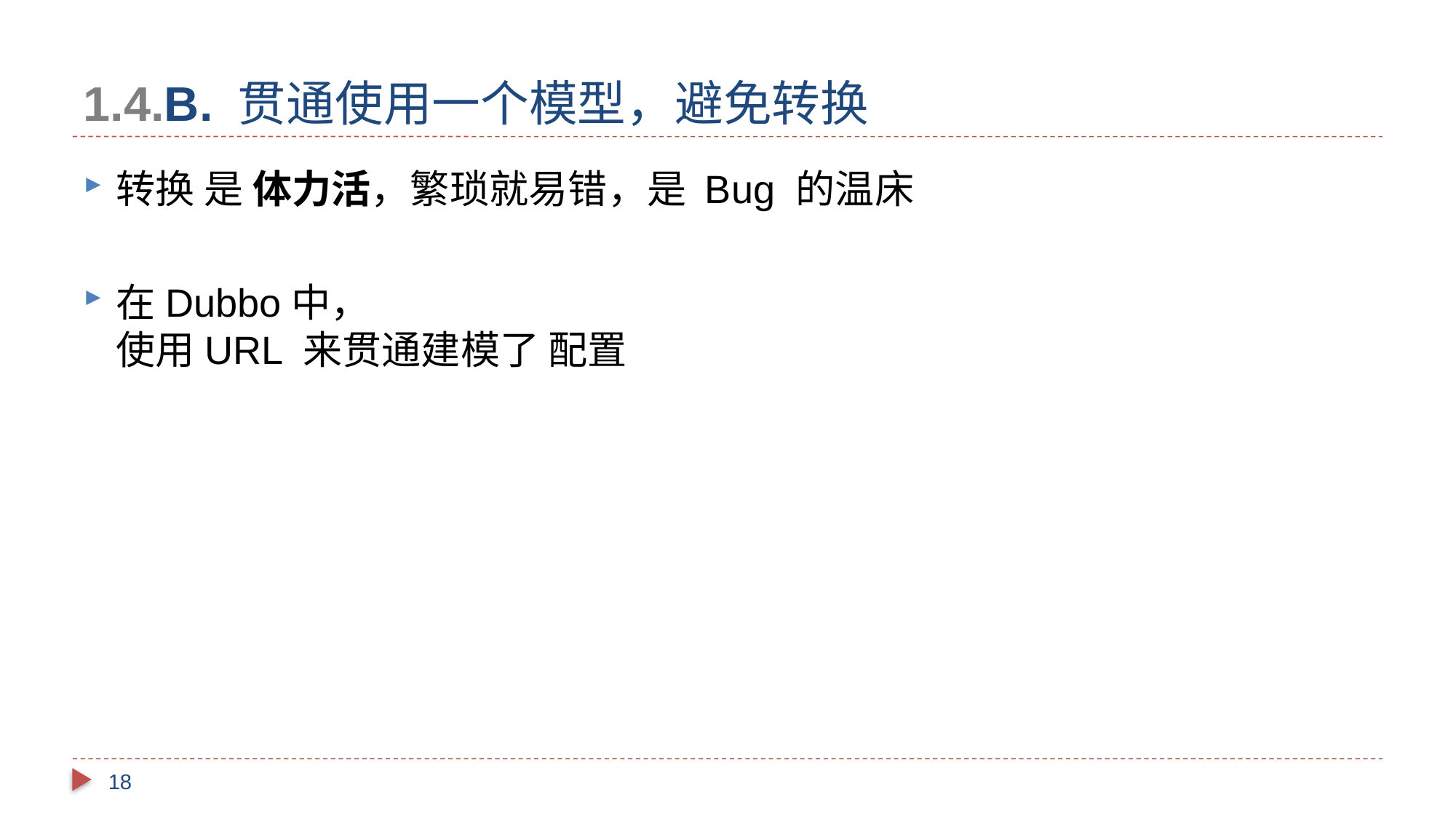

# 1.4.B. 贯通使用一个模型，避免转换
转换 是 体力活，繁琐就易错，是 Bug 的温床

在Dubbo中，
使用URL 来贯通建模了 配置
18